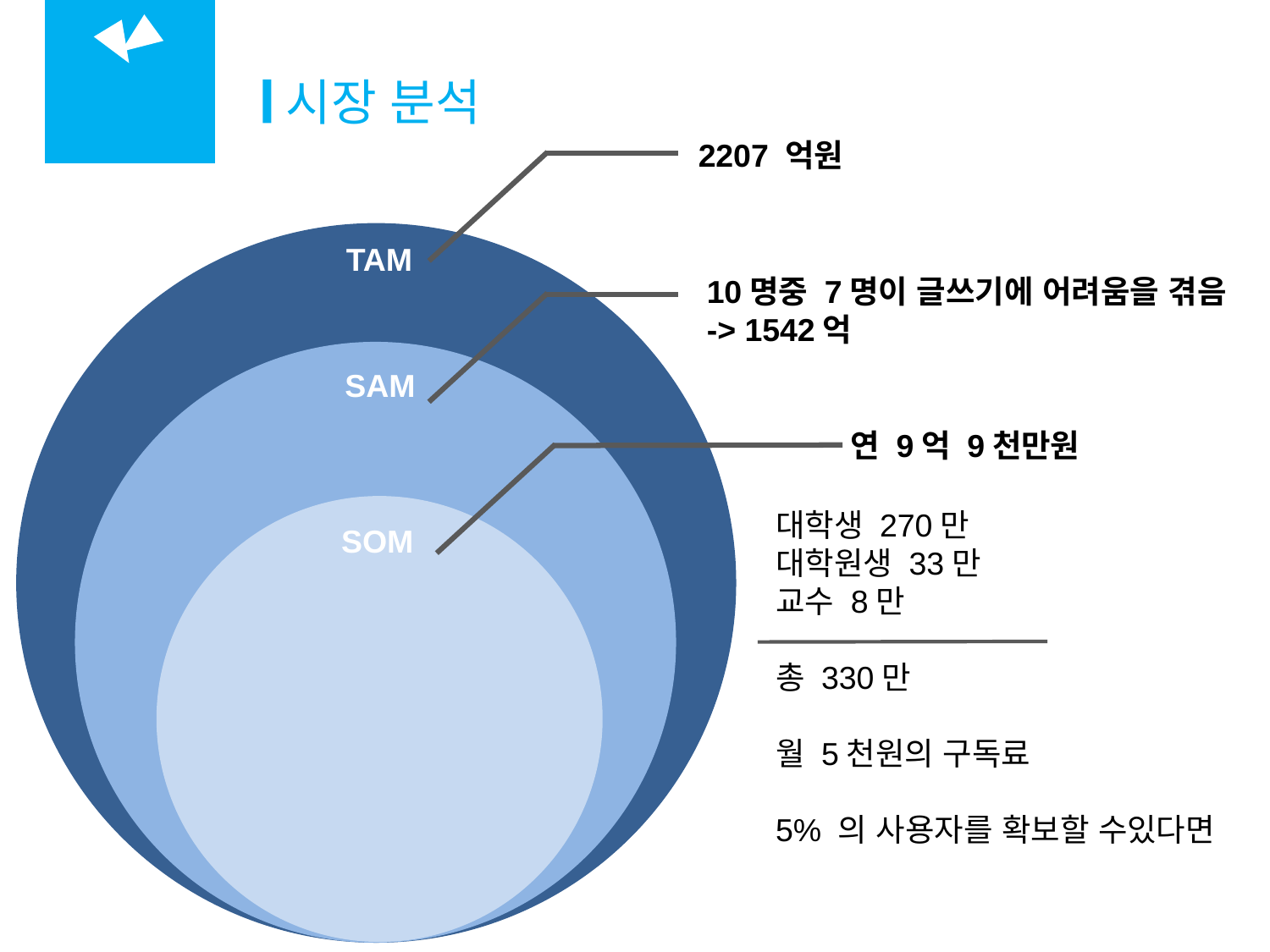

01
시장 분석

소개
2207 억원

TAM
10명중 7명이 글쓰기에 어려움을 겪음
-> 1542억
SAM
연 9억 9천만원
대학생 270만
대학원생 33만
교수 8만

총 330만

월 5천원의 구독료

5% 의 사용자를 확보할 수있다면

SOM